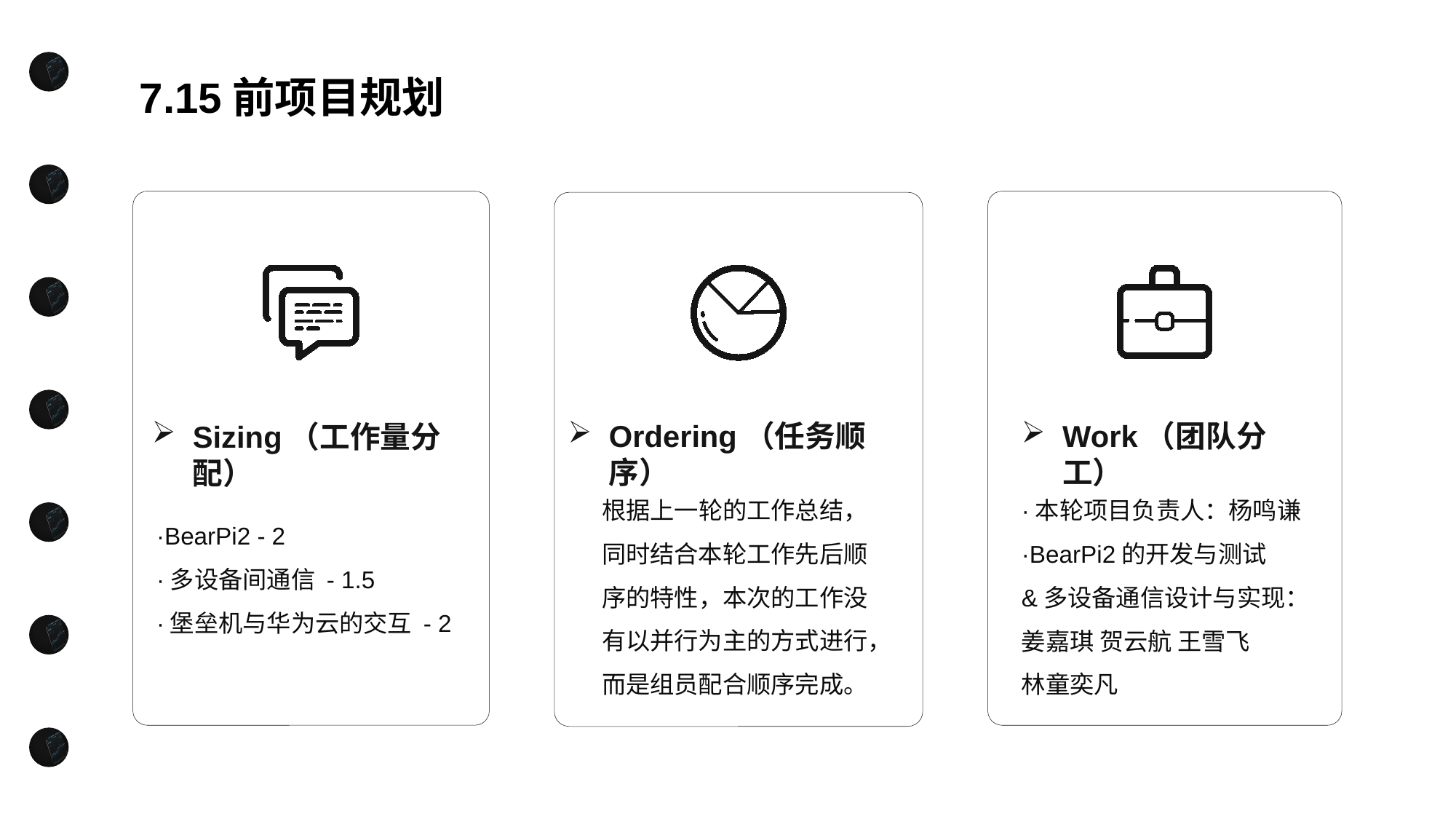

7.15前项目规划

Ordering（任务顺序）
Work（团队分工）
Sizing（工作量分配）
根据上一轮的工作总结，同时结合本轮工作先后顺序的特性，本次的工作没有以并行为主的方式进行，而是组员配合顺序完成。
·本轮项目负责人：杨鸣谦
·BearPi2的开发与测试
&多设备通信设计与实现：
姜嘉琪 贺云航 王雪飞
林童奕凡

·BearPi2 - 2
·多设备间通信 - 1.5
·堡垒机与华为云的交互 - 2